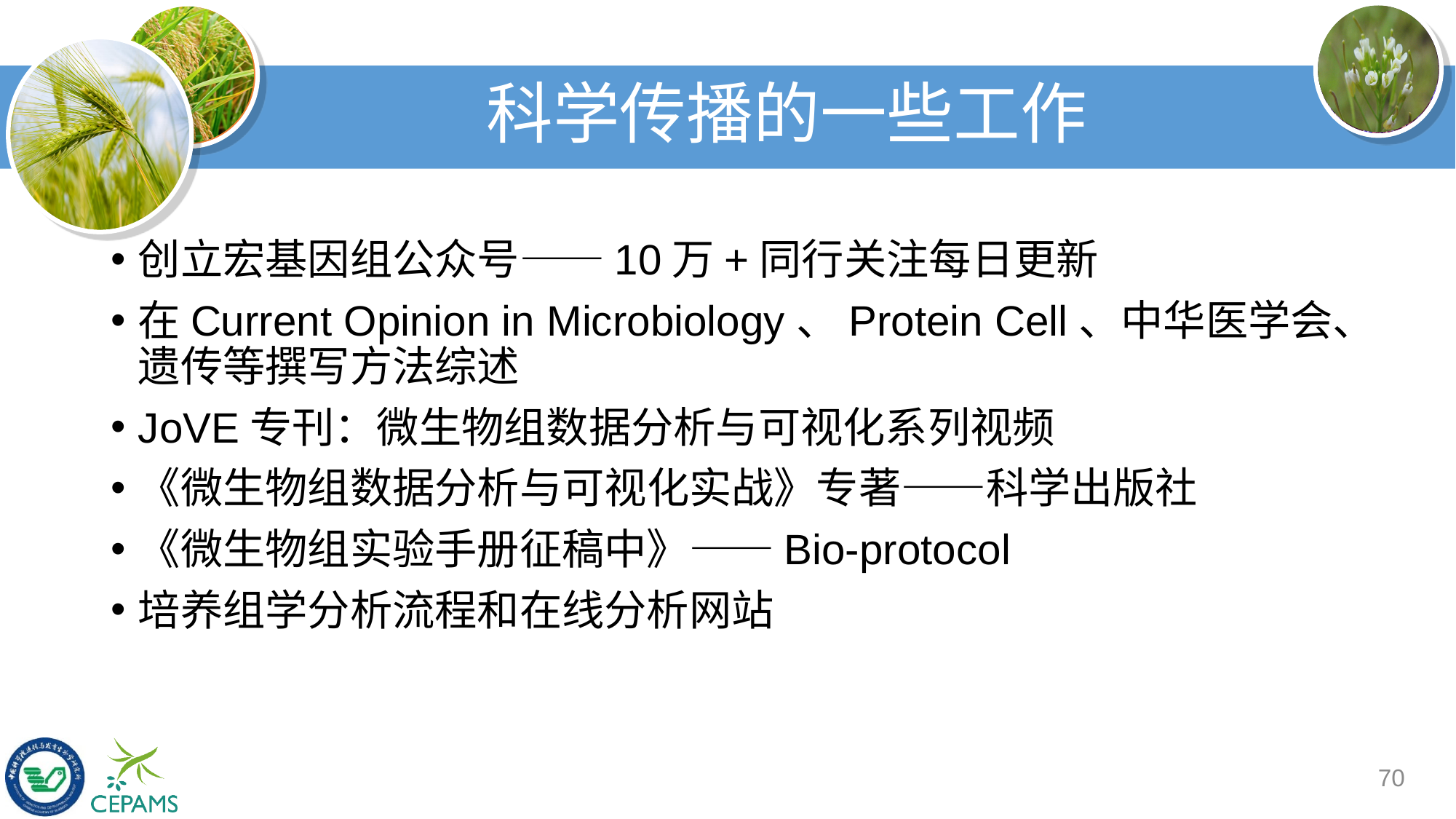

# 科学传播的一些工作
创立宏基因组公众号——10万+同行关注每日更新
在Current Opinion in Microbiology、Protein Cell、中华医学会、遗传等撰写方法综述
JoVE专刊：微生物组数据分析与可视化系列视频
《微生物组数据分析与可视化实战》专著——科学出版社
《微生物组实验手册征稿中》——Bio-protocol
培养组学分析流程和在线分析网站

70